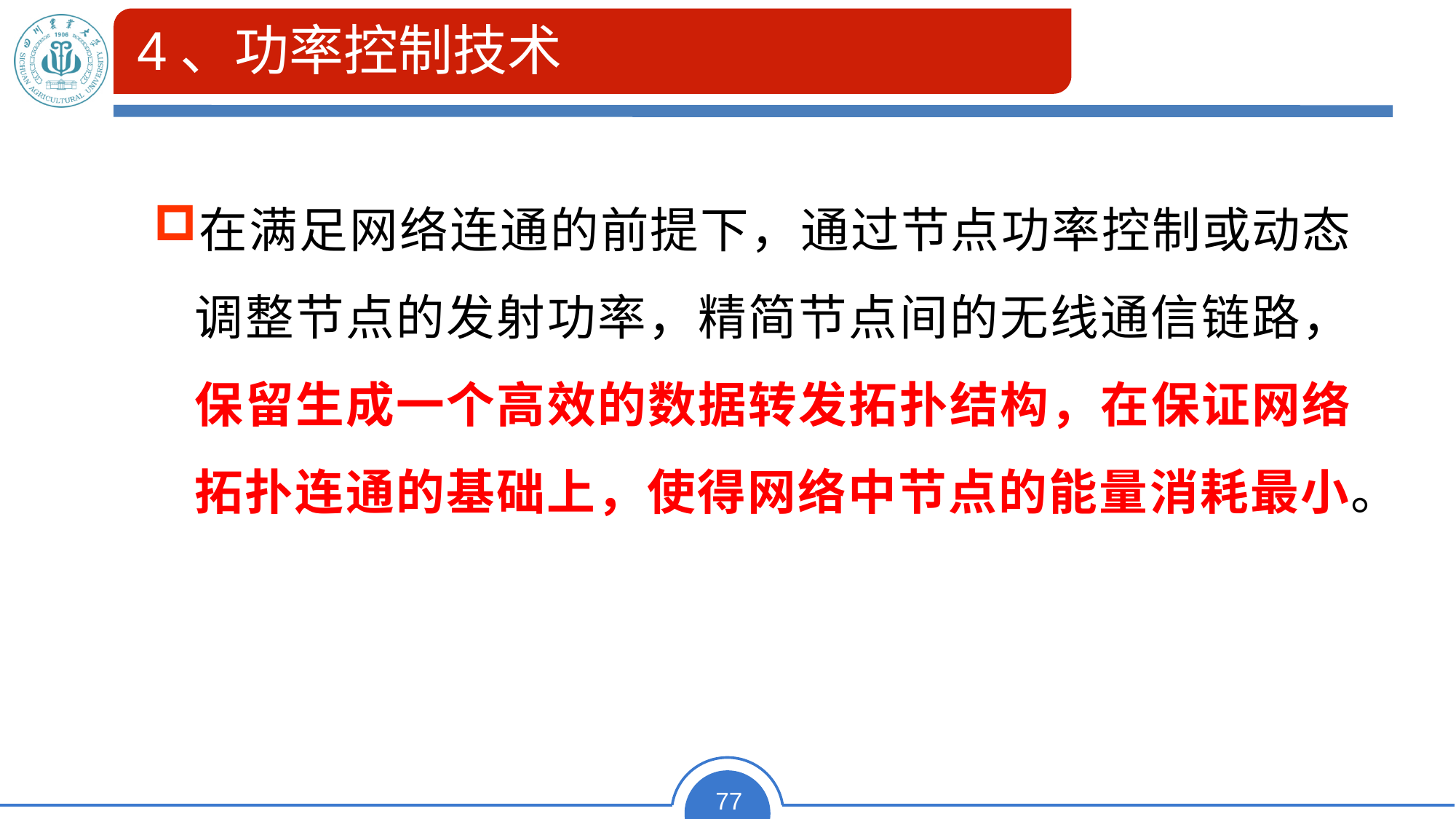

# 4、功率控制技术
在满足网络连通的前提下，通过节点功率控制或动态调整节点的发射功率，精简节点间的无线通信链路，保留生成一个高效的数据转发拓扑结构，在保证网络拓扑连通的基础上，使得网络中节点的能量消耗最小。